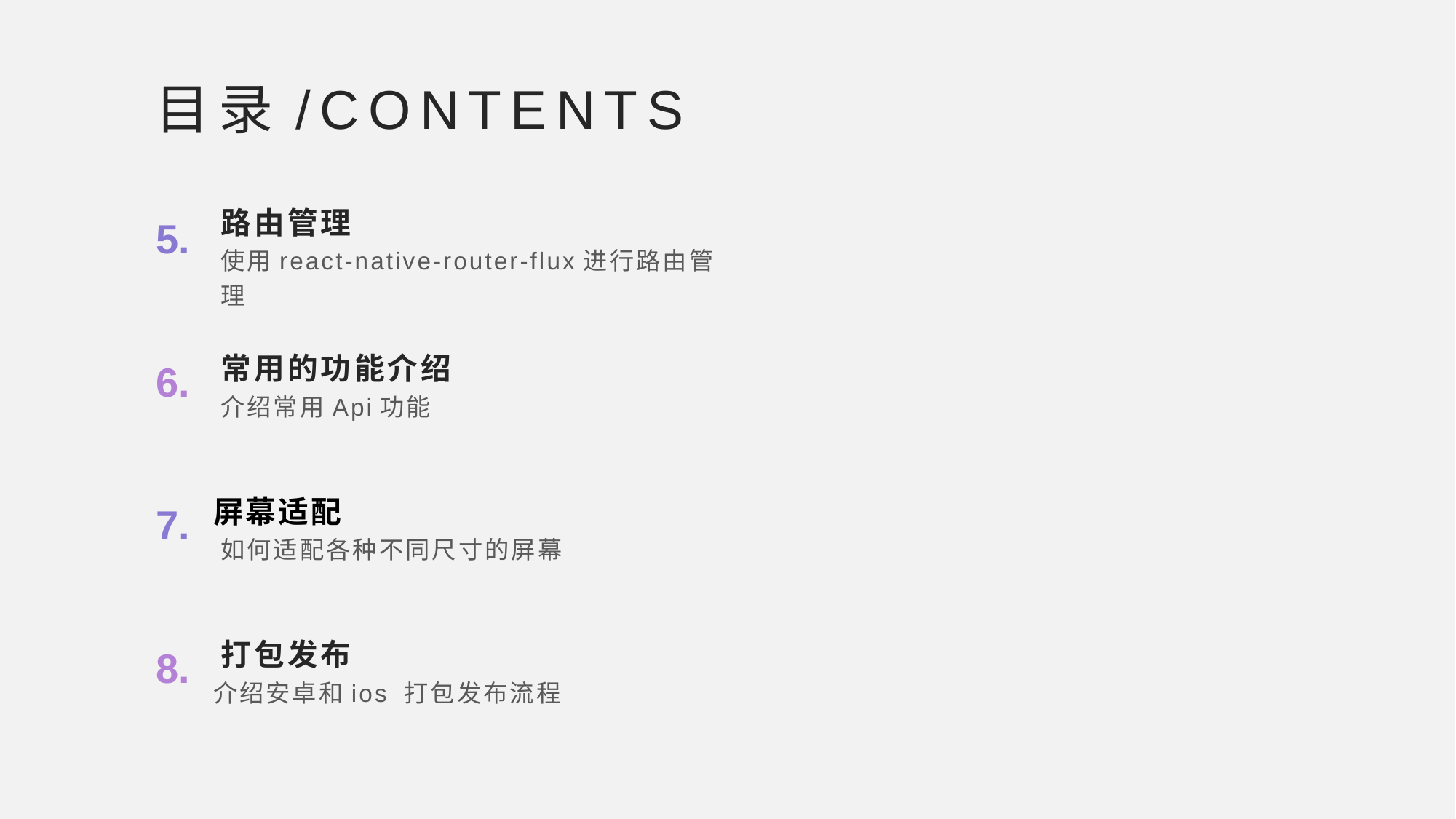

目录/CONTENTS
路由管理
5.
使用react-native-router-flux进行路由管理

常用的功能介绍
6.
介绍常用Api功能
屏幕适配
7.
如何适配各种不同尺寸的屏幕
打包发布
8.
介绍安卓和ios 打包发布流程